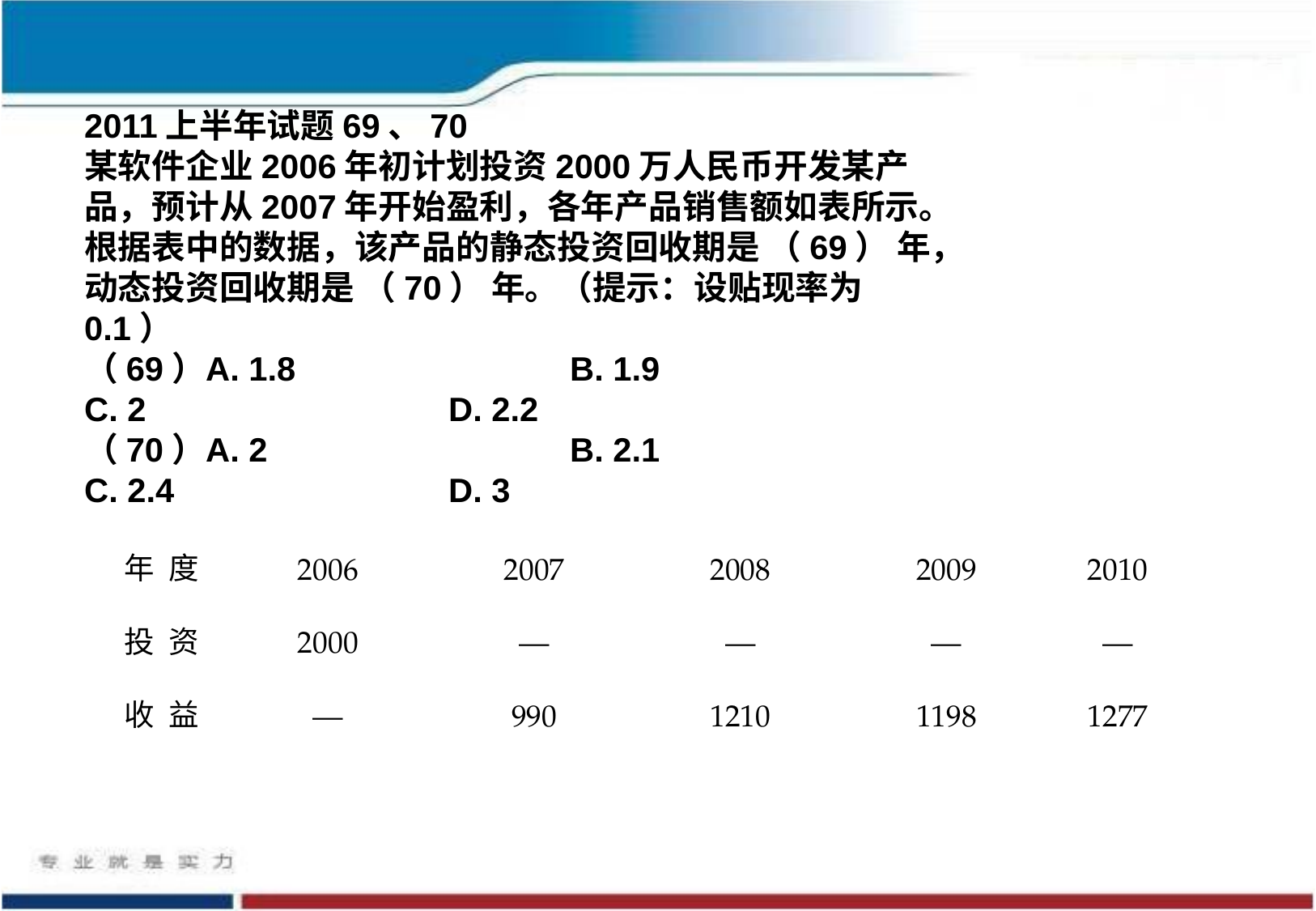

2011上半年试题69、70
某软件企业2006年初计划投资2000万人民币开发某产品，预计从2007年开始盈利，各年产品销售额如表所示。根据表中的数据，该产品的静态投资回收期是 （69） 年，动态投资回收期是 （70） 年。（提示：设贴现率为0.1）
（69）	A. 1.8 			B. 1.9 			C. 2 			D. 2.2
（70）	A. 2 			B. 2.1 			C. 2.4 			D. 3
| 年 度 | 2006 | 2007 | 2008 | 2009 | 2010 |
| --- | --- | --- | --- | --- | --- |
| 投 资 | 2000 | — | — | — | — |
| 收 益 | — | 990 | 1210 | 1198 | 1277 |